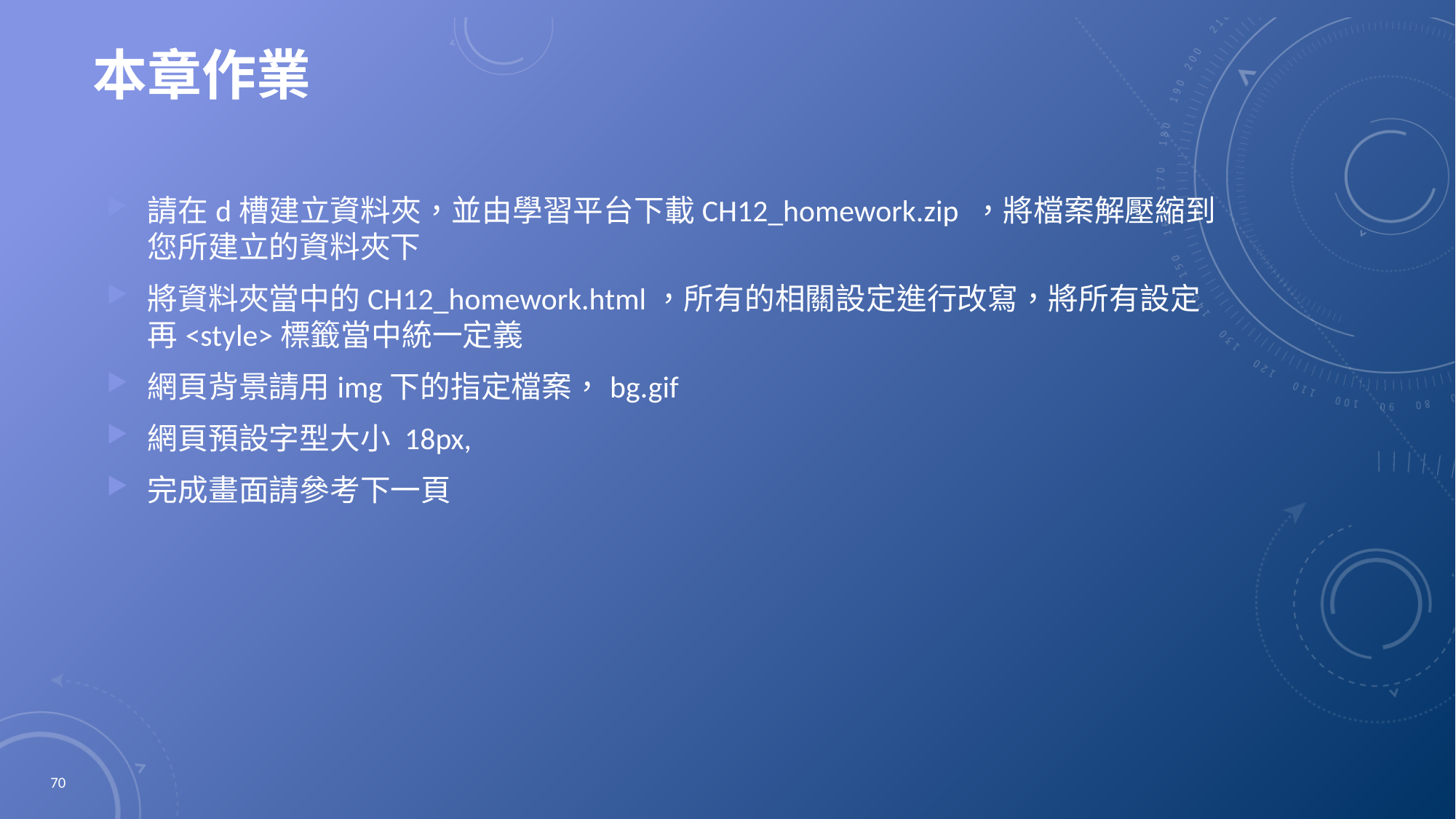

# 本章作業

請在d槽建立資料夾，並由學習平台下載CH12_homework.zip ，將檔案解壓縮到您所建立的資料夾下
將資料夾當中的CH12_homework.html，所有的相關設定進行改寫，將所有設定再<style>標籤當中統一定義
網頁背景請用img下的指定檔案，bg.gif
網頁預設字型大小 18px,
完成畫面請參考下一頁

70